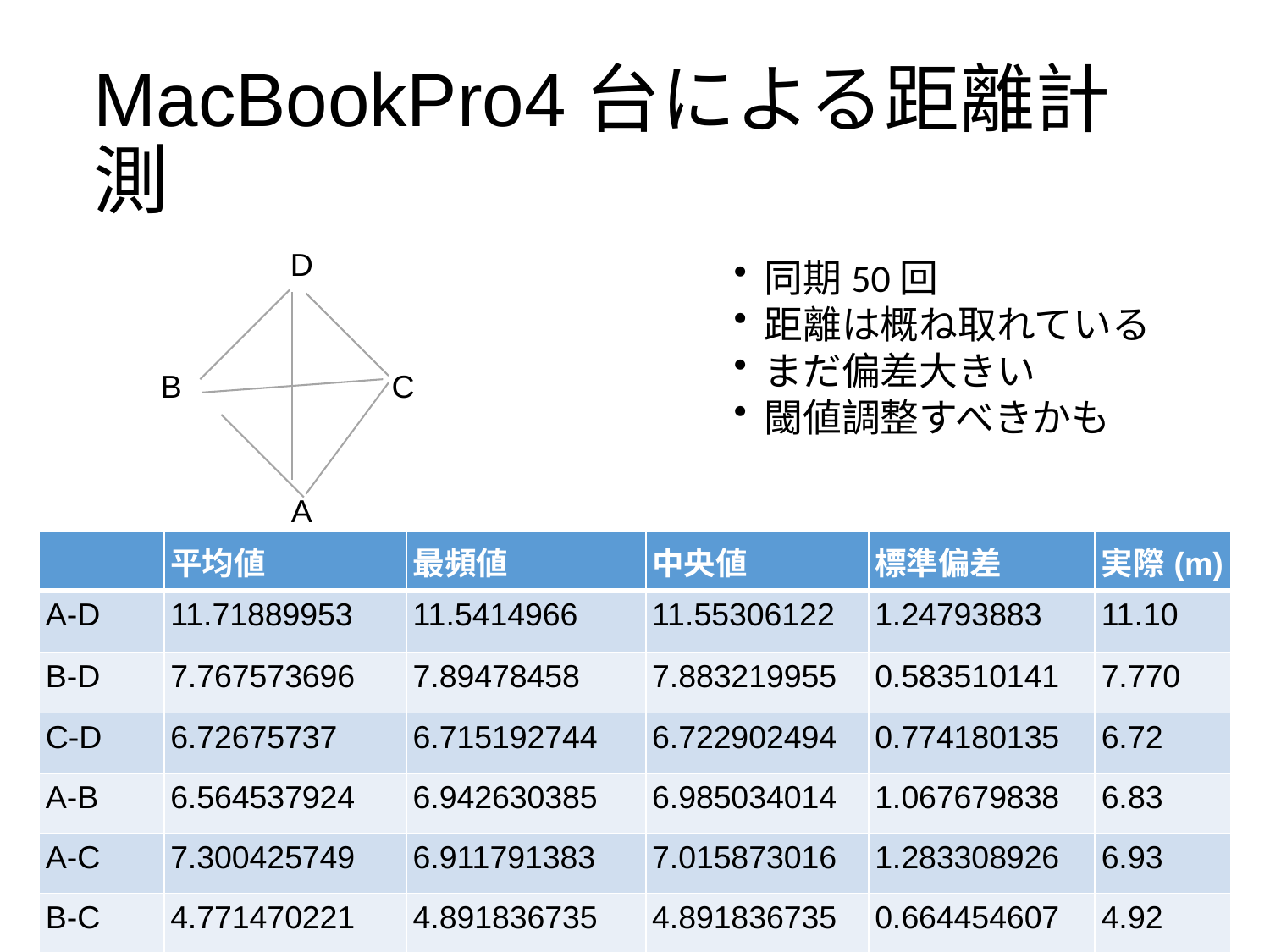

# MacBookPro4台による距離計測
D
同期50回
距離は概ね取れている
まだ偏差大きい
閾値調整すべきかも

C
B

A
|  | 平均値 | 最頻値 | 中央値 | 標準偏差 | 実際(m) |
| --- | --- | --- | --- | --- | --- |
| A-D | 11.71889953 | 11.5414966 | 11.55306122 | 1.24793883 | 11.10 |
| B-D | 7.767573696 | 7.89478458 | 7.883219955 | 0.583510141 | 7.770 |
| C-D | 6.72675737 | 6.715192744 | 6.722902494 | 0.774180135 | 6.72 |
| A-B | 6.564537924 | 6.942630385 | 6.985034014 | 1.067679838 | 6.83 |
| A-C | 7.300425749 | 6.911791383 | 7.015873016 | 1.283308926 | 6.93 |
| B-C | 4.771470221 | 4.891836735 | 4.891836735 | 0.664454607 | 4.92 |